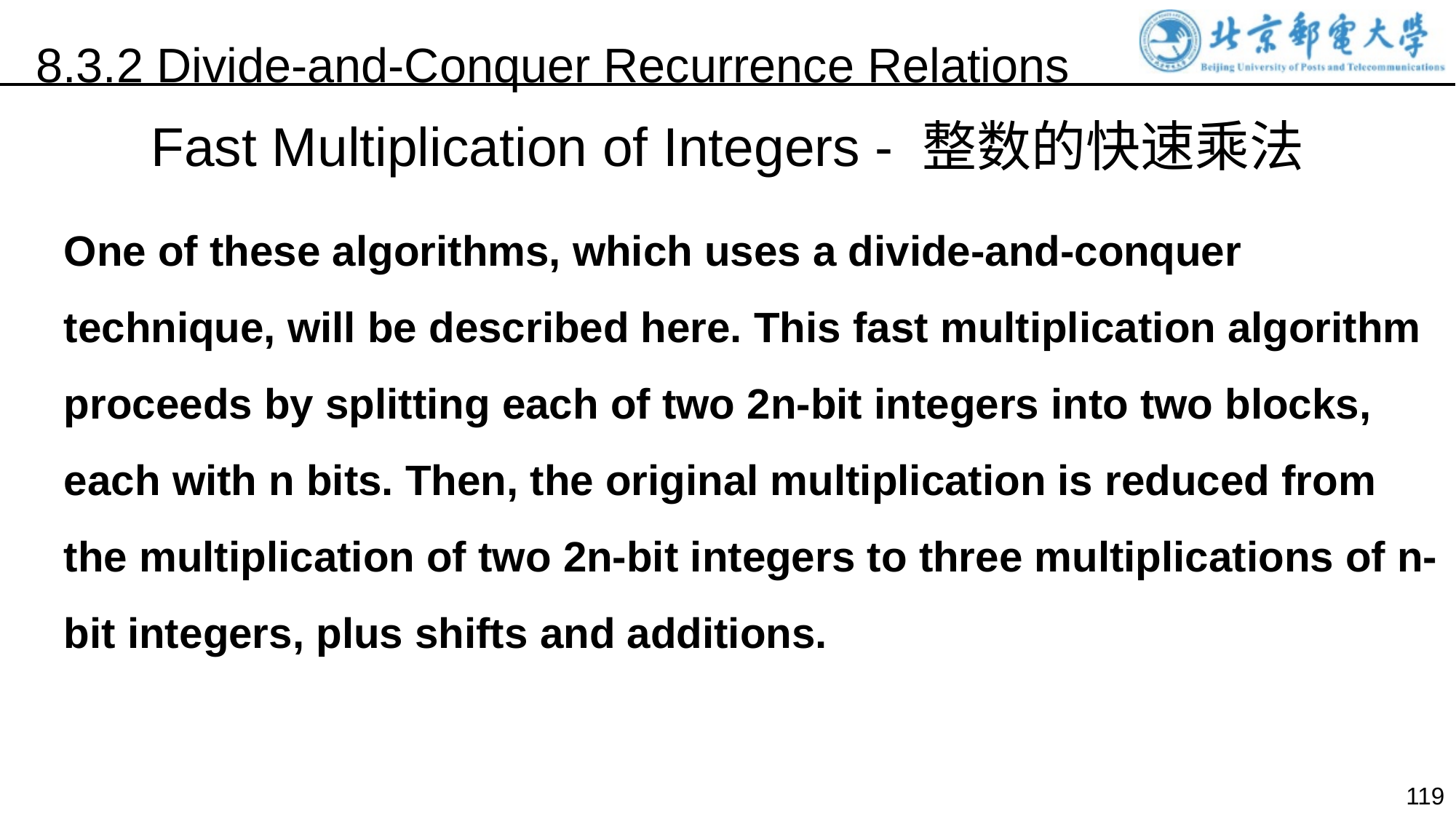

8.3.2 Divide-and-Conquer Recurrence Relations
Fast Multiplication of Integers - 整数的快速乘法
One of these algorithms, which uses a divide-and-conquer technique, will be described here. This fast multiplication algorithm proceeds by splitting each of two 2n-bit integers into two blocks, each with n bits. Then, the original multiplication is reduced from the multiplication of two 2n-bit integers to three multiplications of n-bit integers, plus shifts and additions.